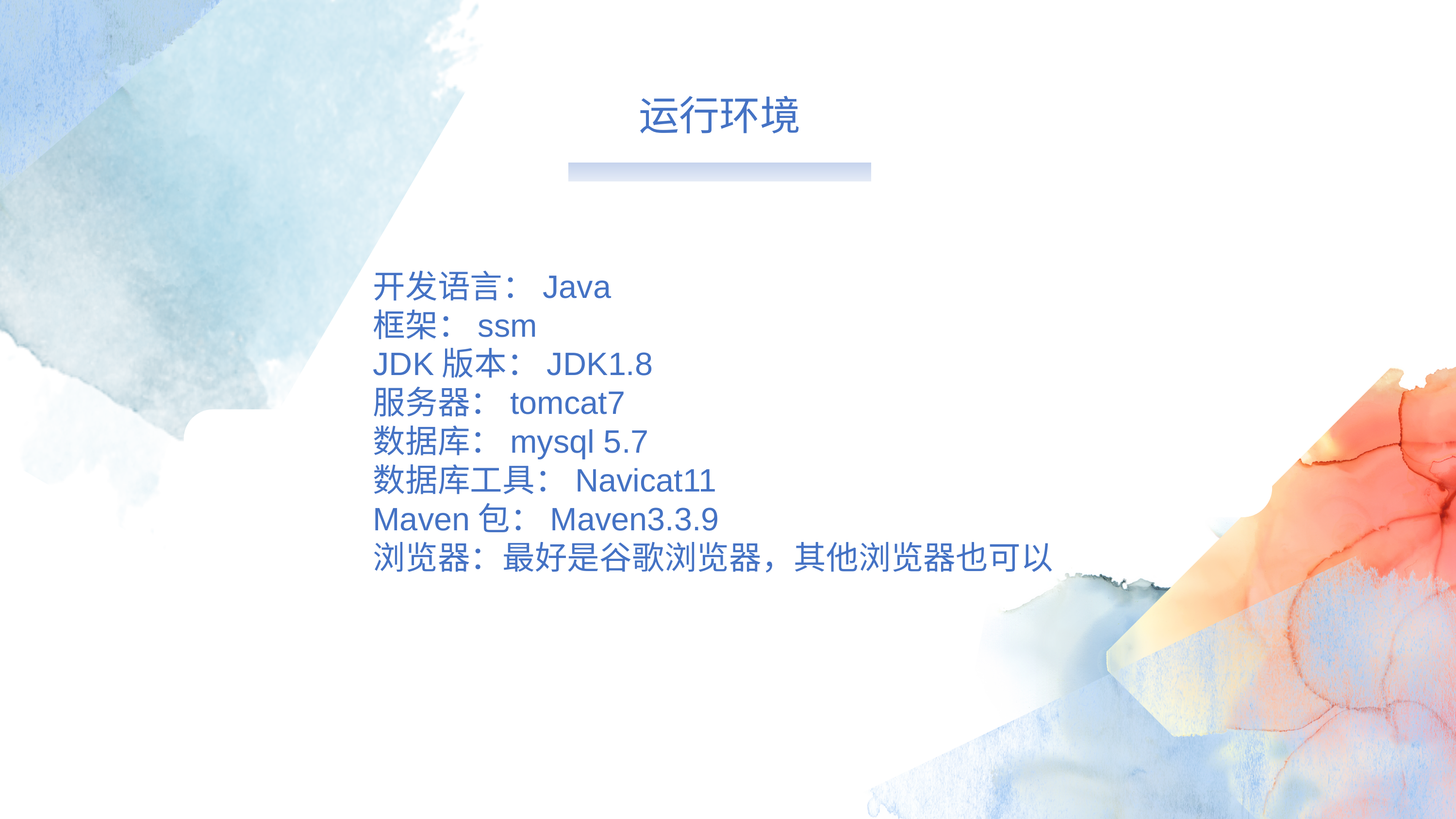

运行环境

开发语言：Java
框架：ssm
JDK版本：JDK1.8
服务器：tomcat7
数据库：mysql 5.7
数据库工具：Navicat11
Maven包：Maven3.3.9
浏览器：最好是谷歌浏览器，其他浏览器也可以